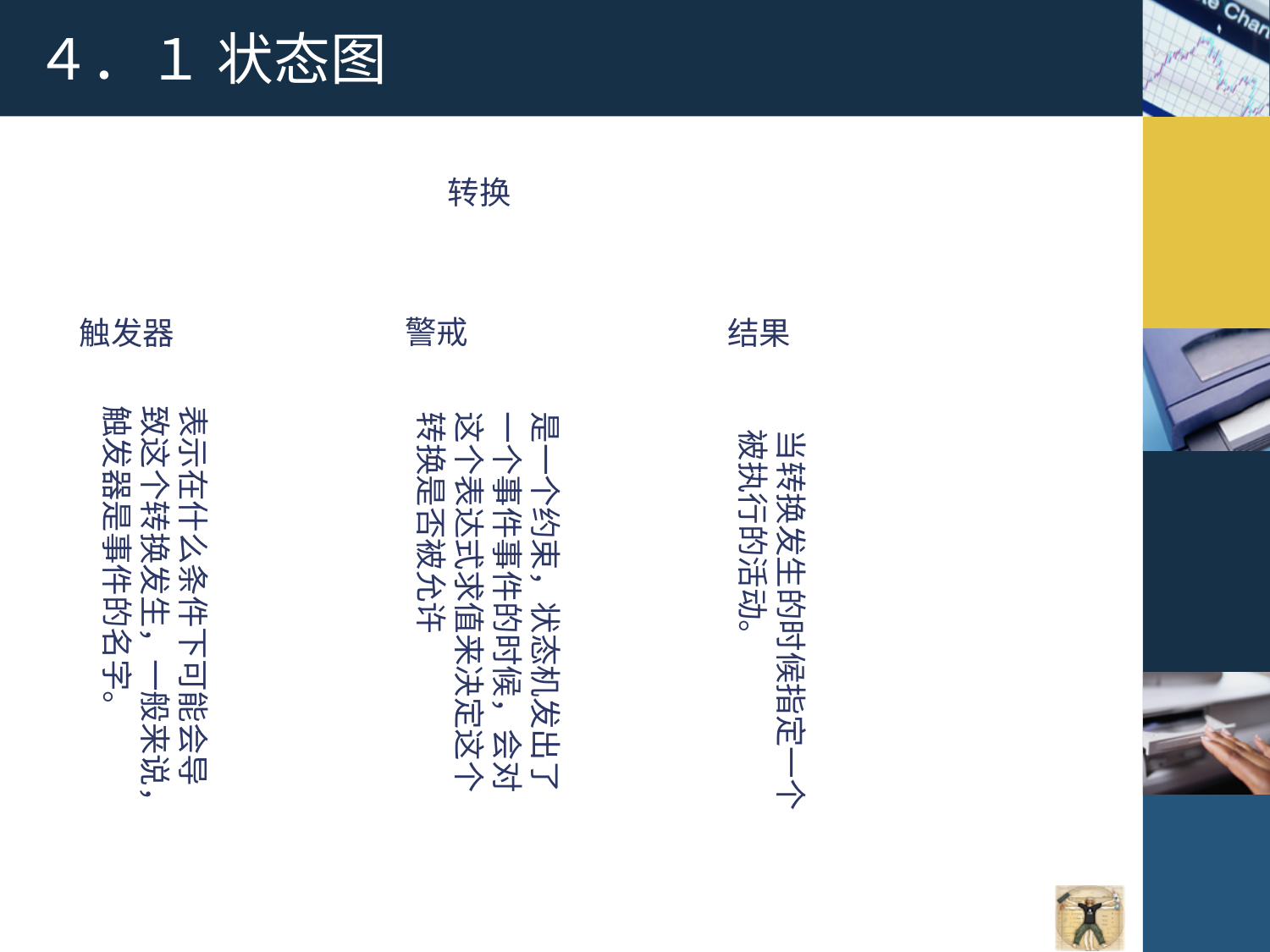

# ４．１ 状态图
转换
警戒
触发器
结果
表示在什么条件下可能会导致这个转换发生，一般来说，触发器是事件的名字。
是一个约束，状态机发出了一个事件事件的时候，会对这个表达式求值来决定这个转换是否被允许
当转换发生的时候指定一个被执行的活动。